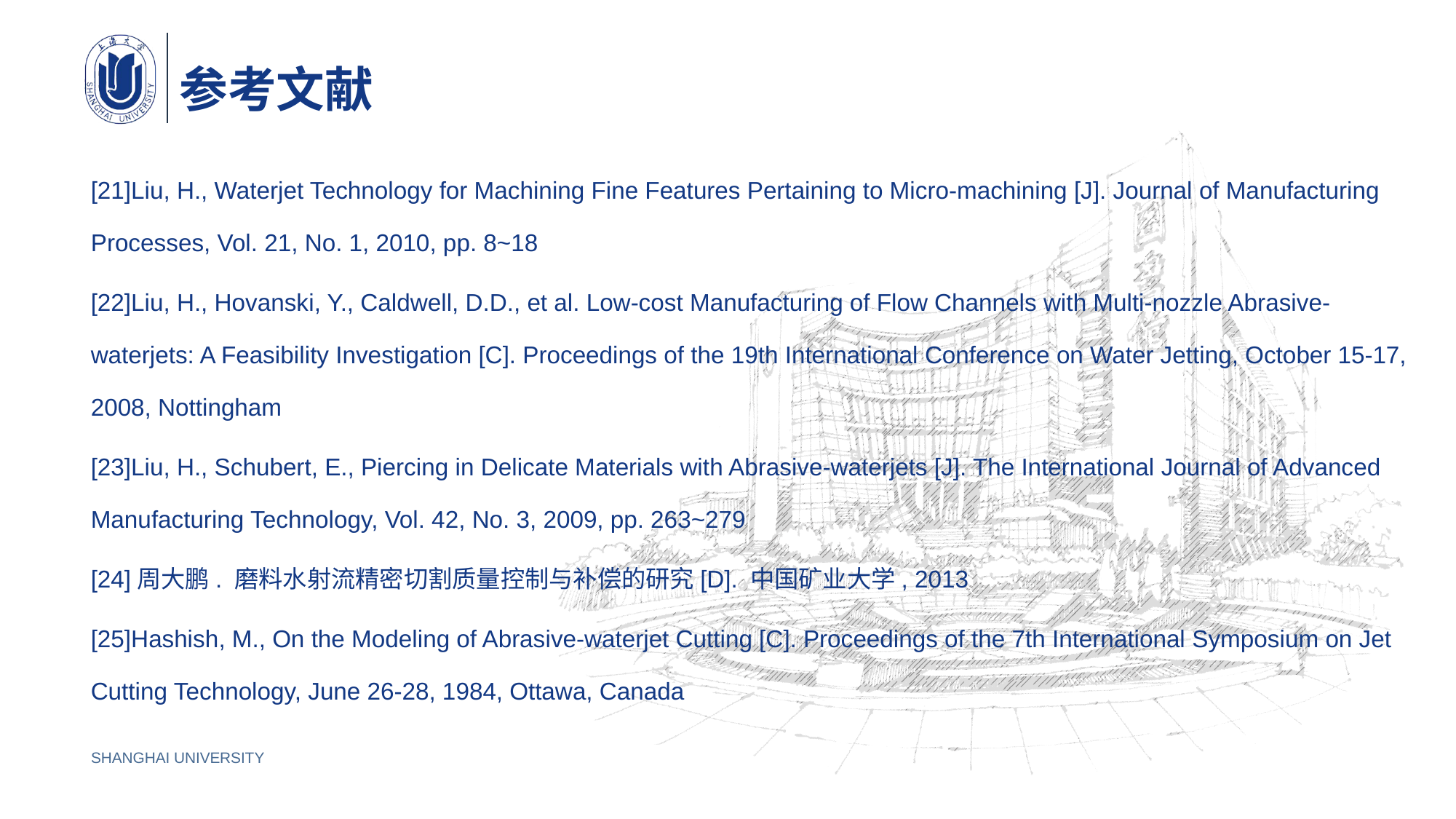

# 参考文献
[21]Liu, H., Waterjet Technology for Machining Fine Features Pertaining to Micro-machining [J]. Journal of Manufacturing Processes, Vol. 21, No. 1, 2010, pp. 8~18
[22]Liu, H., Hovanski, Y., Caldwell, D.D., et al. Low-cost Manufacturing of Flow Channels with Multi-nozzle Abrasive-waterjets: A Feasibility Investigation [C]. Proceedings of the 19th International Conference on Water Jetting, October 15-17, 2008, Nottingham
[23]Liu, H., Schubert, E., Piercing in Delicate Materials with Abrasive-waterjets [J]. The International Journal of Advanced Manufacturing Technology, Vol. 42, No. 3, 2009, pp. 263~279
[24]周大鹏. 磨料水射流精密切割质量控制与补偿的研究[D]. 中国矿业大学, 2013
[25]Hashish, M., On the Modeling of Abrasive-waterjet Cutting [C]. Proceedings of the 7th International Symposium on Jet Cutting Technology, June 26-28, 1984, Ottawa, Canada
SHANGHAI UNIVERSITY
35